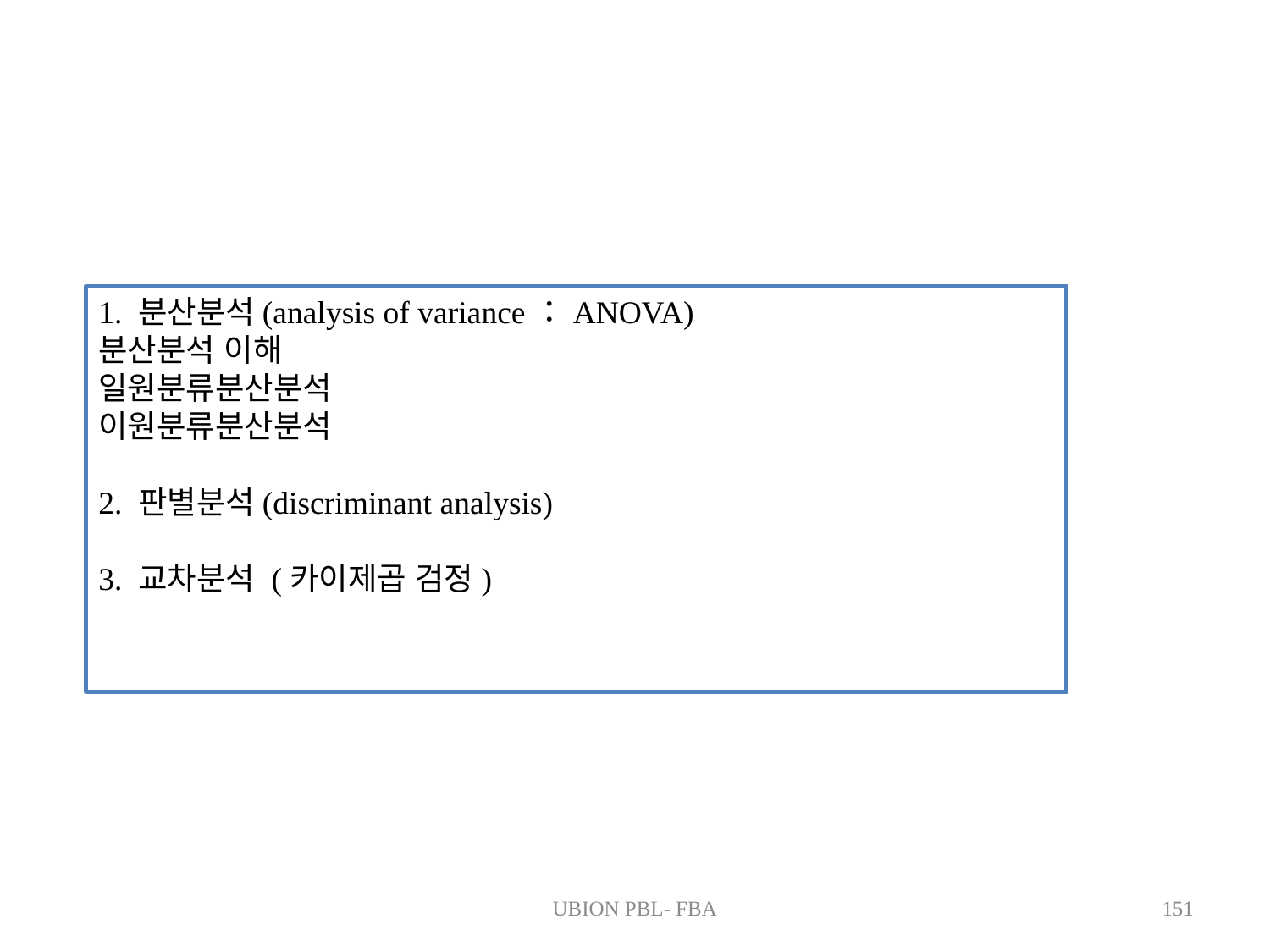

1. 분산분석(analysis of variance：ANOVA)
분산분석 이해
일원분류분산분석
이원분류분산분석

2. 판별분석(discriminant analysis)

3. 교차분석 (카이제곱 검정)

UBION PBL- FBA
151